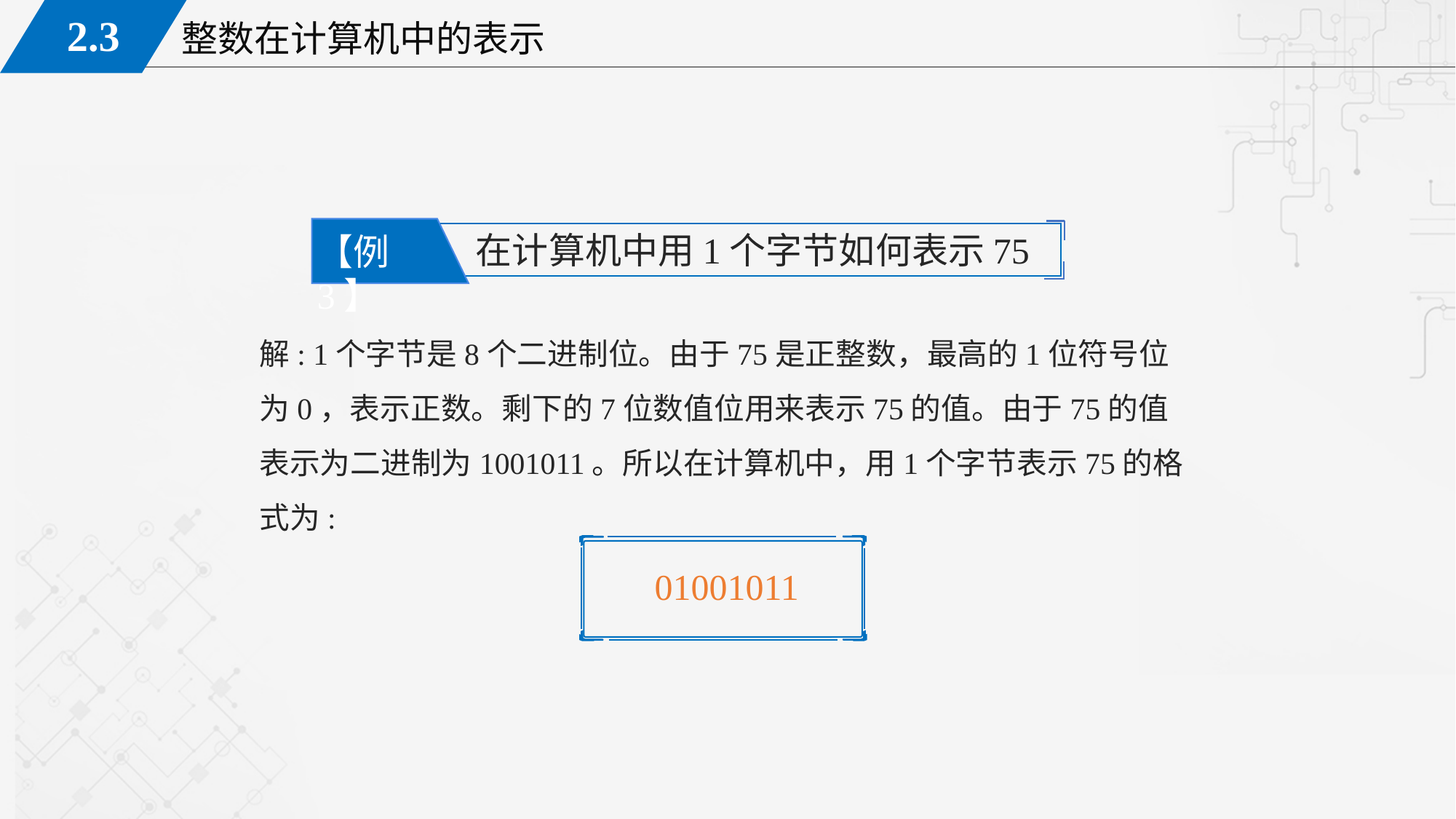

在计算机中用1个字节如何表示75
【例3】

解: 1个字节是8个二进制位。由于75是正整数，最高的1位符号位为0，表示正数。剩下的7位数值位用来表示75的值。由于75的值表示为二进制为1001011。所以在计算机中，用1个字节表示75的格式为:

 01001011